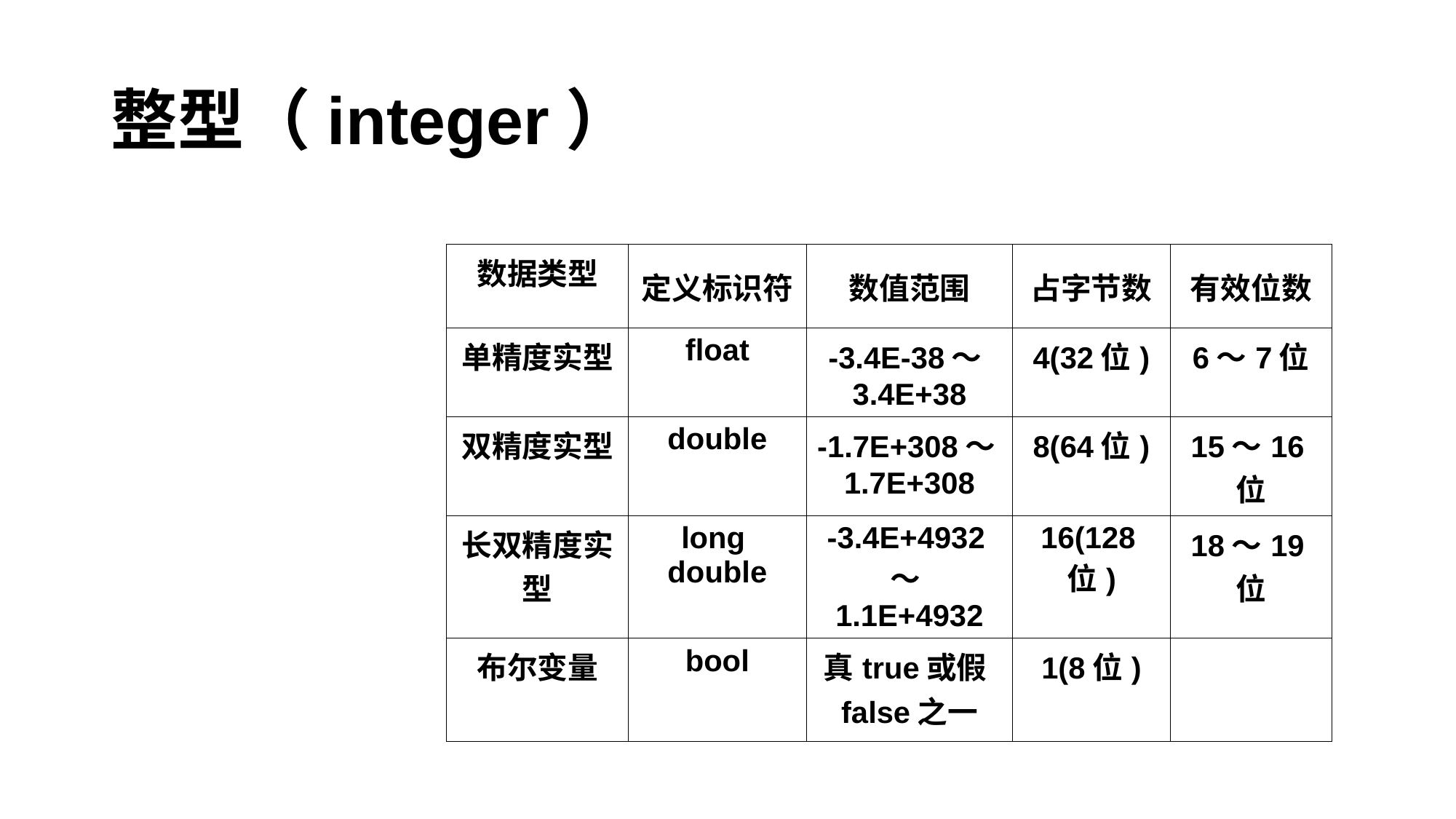

# 整型（integer）

| 数据类型 | 定义标识符 | 数值范围 | 占字节数 | 有效位数 |
| --- | --- | --- | --- | --- |
| 单精度实型 | float | -3.4E-38～3.4E+38 | 4(32位) | 6～7位 |
| 双精度实型 | double | -1.7E+308～1.7E+308 | 8(64位) | 15～16位 |
| 长双精度实型 | long double | -3.4E+4932～1.1E+4932 | 16(128位) | 18～19位 |
| 布尔变量 | bool | 真true或假false之一 | 1(8位) |  |